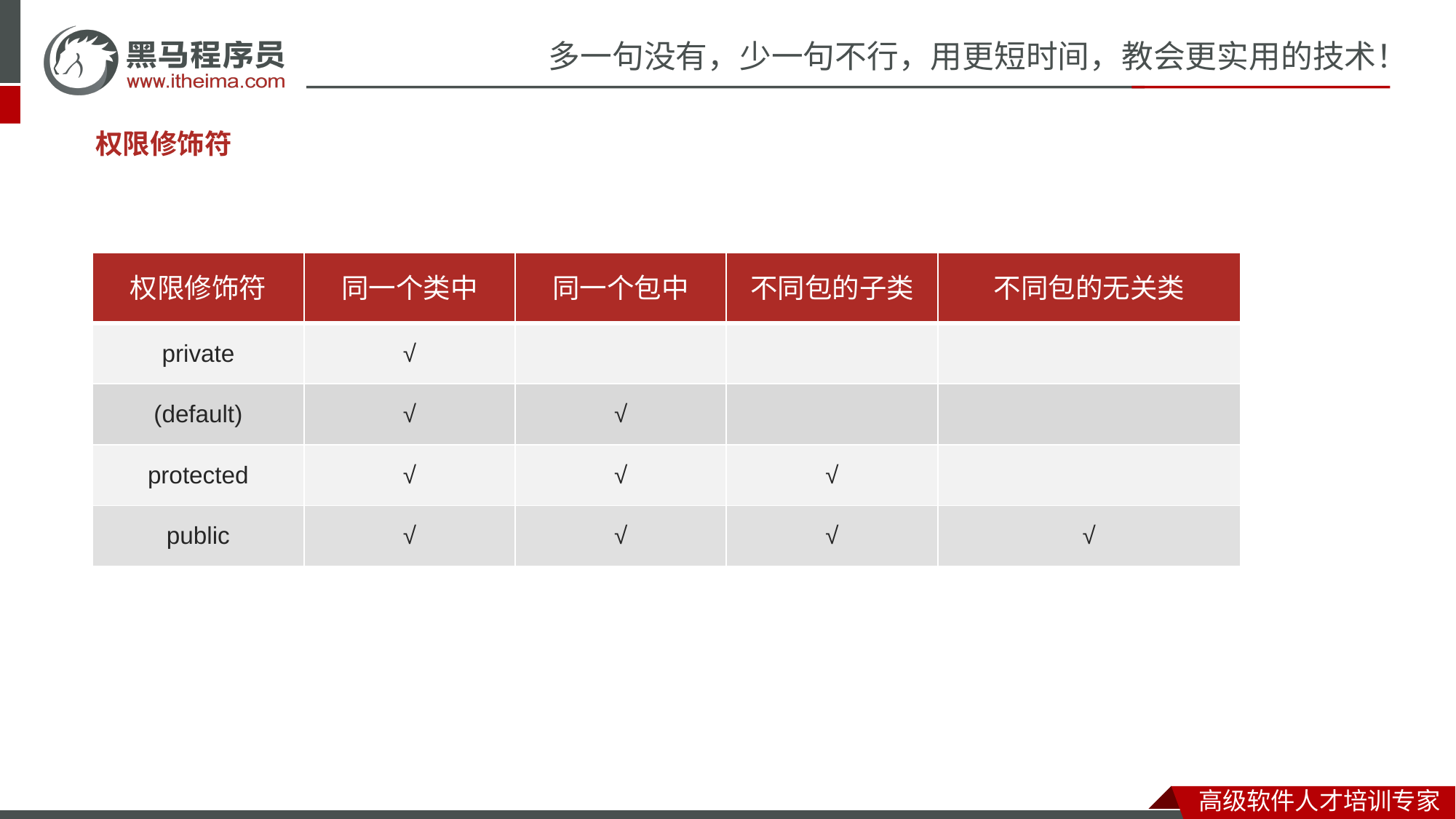

权限修饰符
| 权限修饰符 |
| --- |
| private |
| (default) |
| protected |
| public |
| 同一个类中 |
| --- |
| √ |
| √ |
| √ |
| √ |
| 同一个包中 |
| --- |
|  |
| √ |
| √ |
| √ |
| 不同包的子类 |
| --- |
|  |
|  |
| √ |
| √ |
| 不同包的无关类 |
| --- |
|  |
|  |
|  |
| √ |